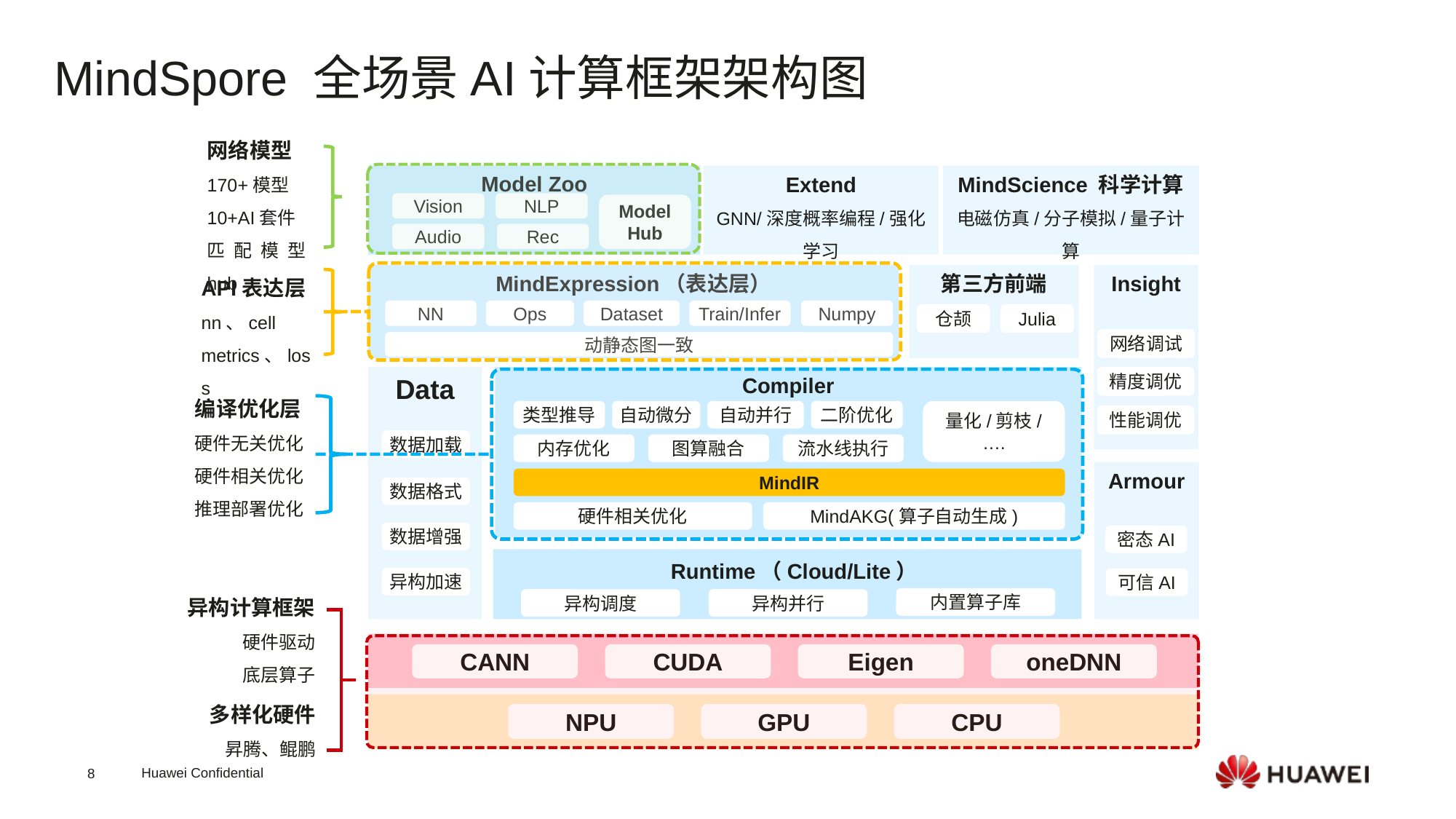

MindSpore 全场景AI计算框架架构图
网络模型
170+模型
10+AI套件
匹配模型hub

Model Zoo

Extend
GNN/深度概率编程/强化学习
MindScience 科学计算
电磁仿真/分子模拟/量子计算
Vision
NLP
Model
Hub
Audio
Rec
第三方前端
Insight
MindExpression（表达层）
NN
Ops
Dataset
Train/Infer
Numpy
仓颉
Julia
网络调试
动静态图一致
Data
Compiler
类型推导
自动微分
自动并行
二阶优化
量化/剪枝/….
数据加载
内存优化
图算融合
流水线执行
Armour
MindIR
数据格式
硬件相关优化
MindAKG(算子自动生成)
数据增强
密态AI
  Runtime（Cloud/Lite）
异构加速
可信AI
内置算子库
异构调度
异构并行

CANN
CUDA
Eigen
oneDNN

NPU
GPU
CPU
API表达层
nn、cell
metrics、loss

精度调优

编译优化层
硬件无关优化
硬件相关优化
推理部署优化

性能调优
异构计算框架
硬件驱动
底层算子

多样化硬件
昇腾、鲲鹏